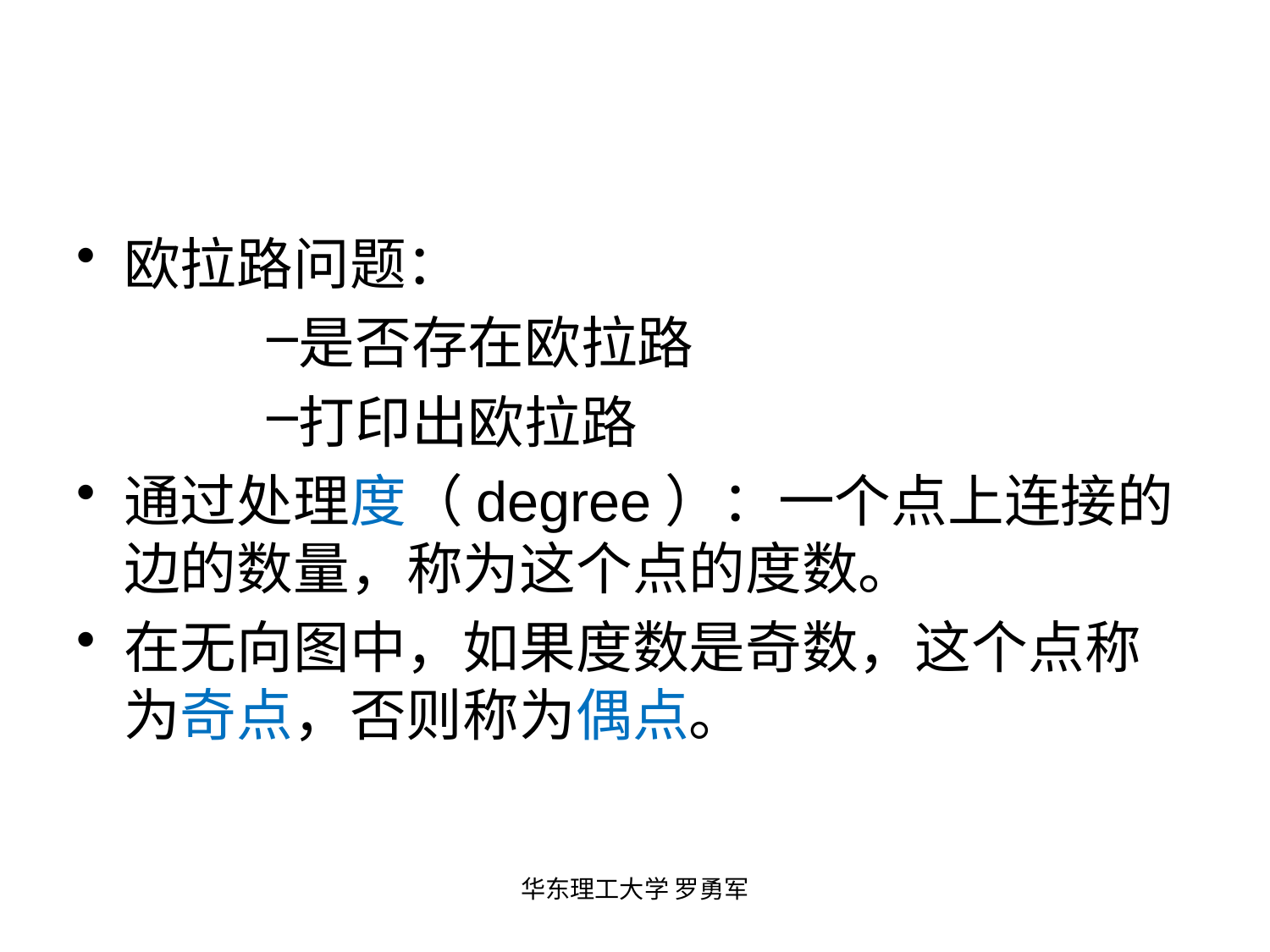

欧拉路问题：
是否存在欧拉路
打印出欧拉路
通过处理度（degree）：一个点上连接的边的数量，称为这个点的度数。
在无向图中，如果度数是奇数，这个点称为奇点，否则称为偶点。
华东理工大学 罗勇军